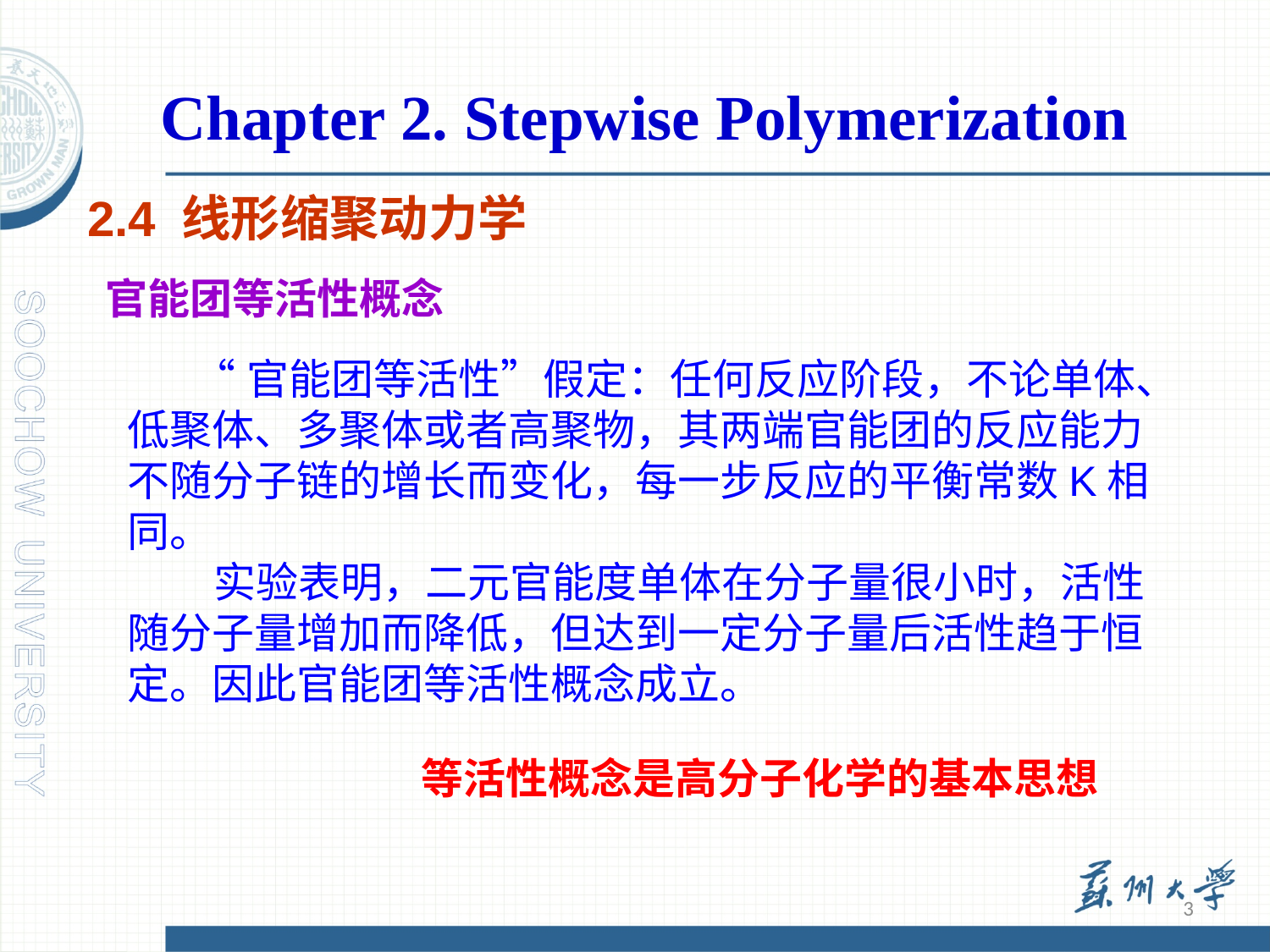

Chapter 2. Stepwise Polymerization
2.4 线形缩聚动力学
官能团等活性概念
       “官能团等活性”假定：任何反应阶段，不论单体、低聚体、多聚体或者高聚物，其两端官能团的反应能力不随分子链的增长而变化，每一步反应的平衡常数K相同。
        实验表明，二元官能度单体在分子量很小时，活性随分子量增加而降低，但达到一定分子量后活性趋于恒定。因此官能团等活性概念成立。
等活性概念是高分子化学的基本思想
3